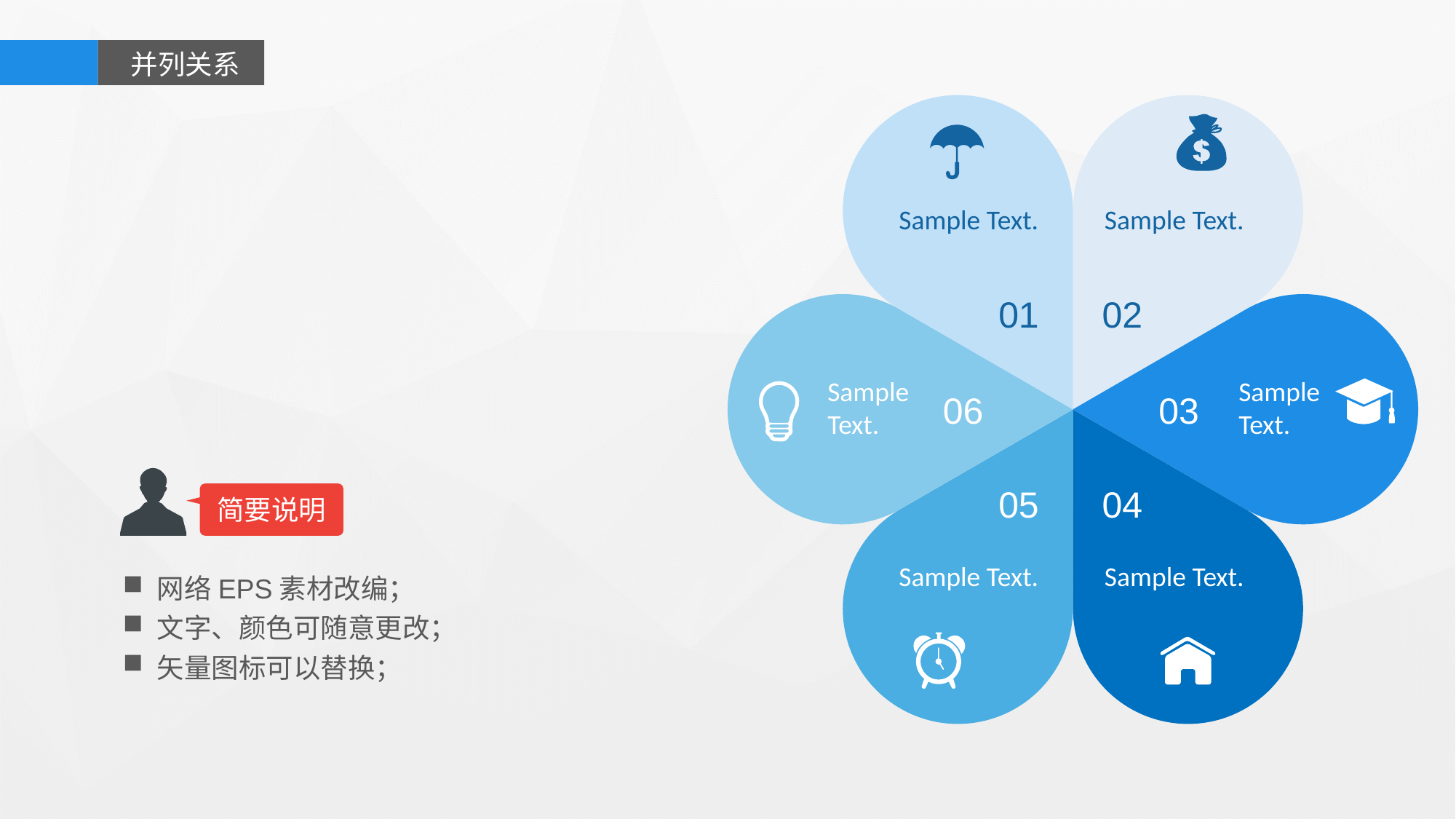

并列关系

Sample Text.
Sample Text.
01
02
Sample
Text.
Sample
Text.

06
03

05
04
简要说明

Sample Text.
Sample Text.
网络EPS素材改编；
文字、颜色可随意更改；
矢量图标可以替换；